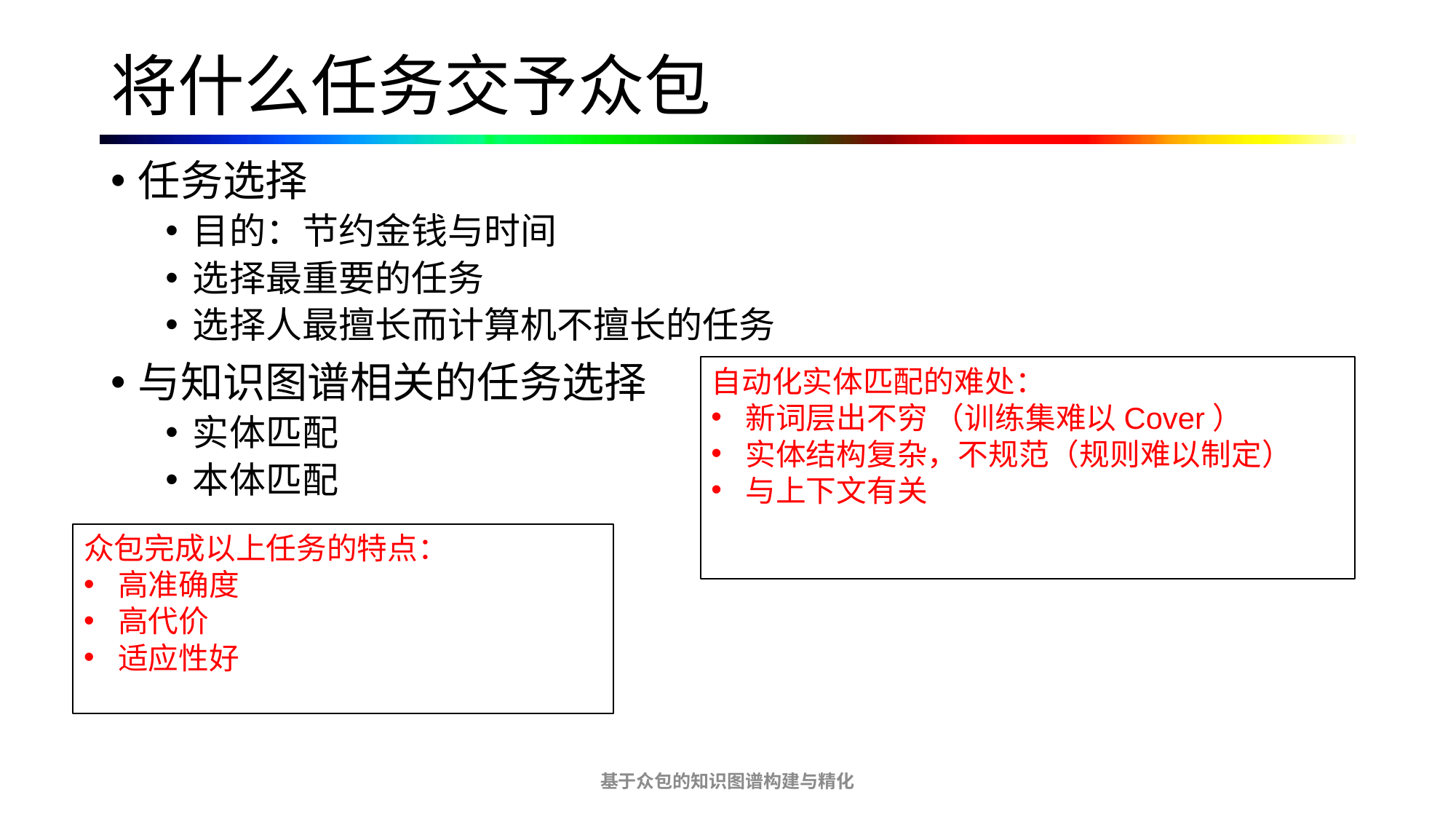

# 将什么任务交予众包
任务选择
目的：节约金钱与时间
选择最重要的任务
选择人最擅长而计算机不擅长的任务
与知识图谱相关的任务选择
实体匹配
本体匹配
自动化实体匹配的难处：
新词层出不穷 （训练集难以Cover）
实体结构复杂，不规范（规则难以制定）
与上下文有关

众包完成以上任务的特点：
高准确度
高代价
适应性好

基于众包的知识图谱构建与精化
15